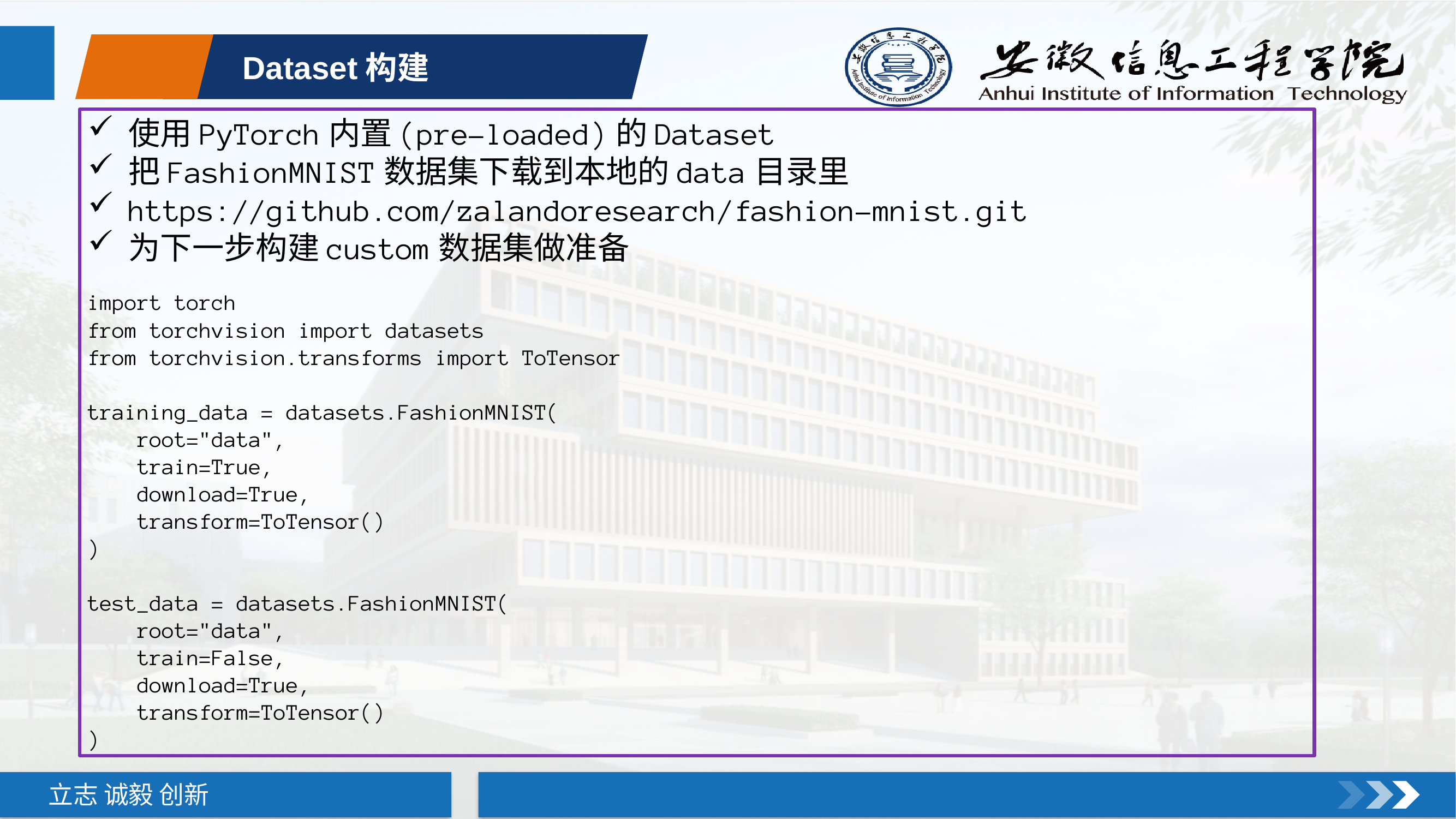

Dataset构建
使用PyTorch内置(pre-loaded)的Dataset
把FashionMNIST数据集下载到本地的data目录里
https://github.com/zalandoresearch/fashion-mnist.git
为下一步构建custom数据集做准备

import torch
from torchvision import datasets
from torchvision.transforms import ToTensor

training_data = datasets.FashionMNIST(
    root="data",
    train=True,
    download=True,
    transform=ToTensor()
)

test_data = datasets.FashionMNIST(
    root="data",
    train=False,
    download=True,
    transform=ToTensor()
)